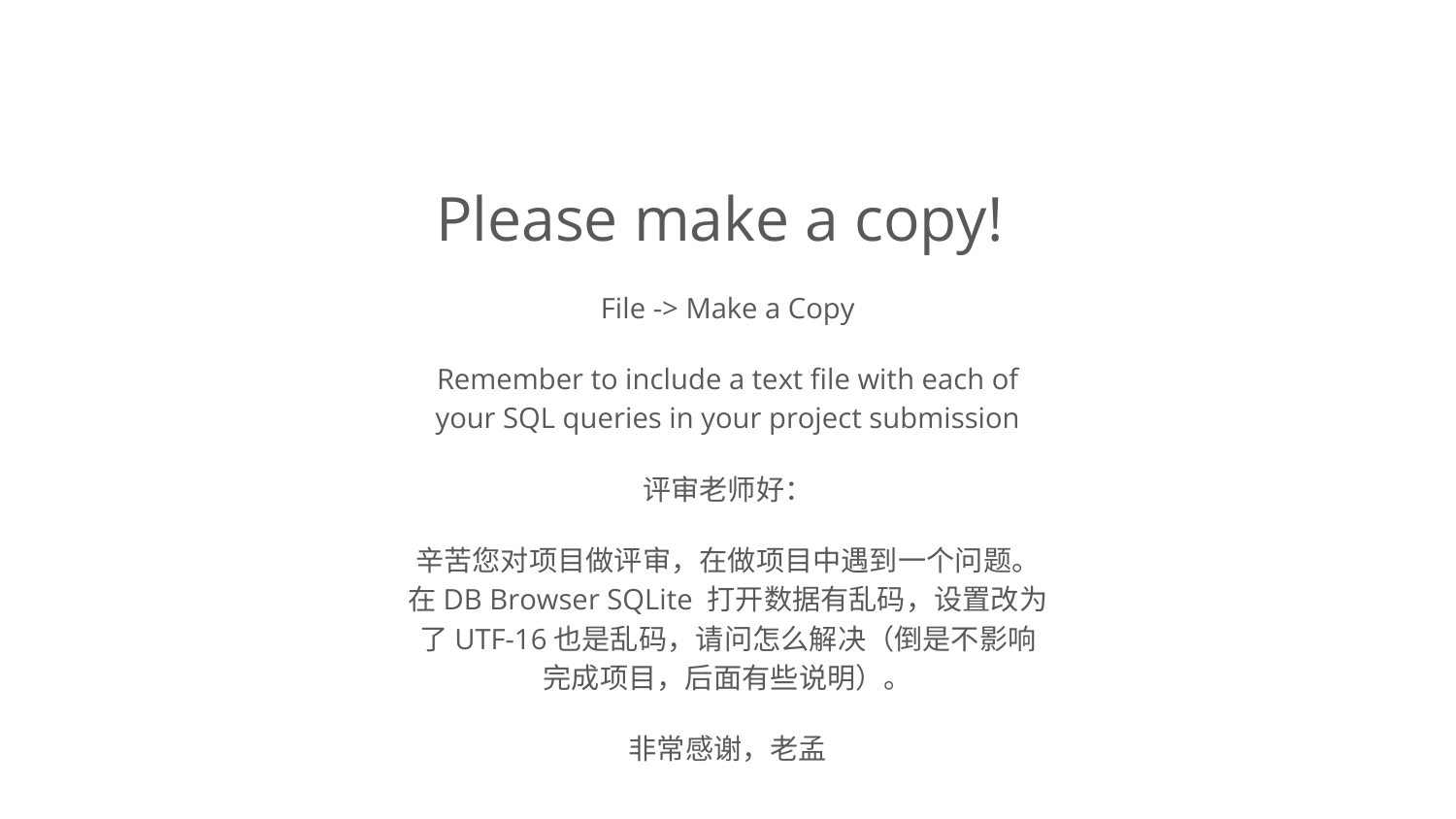

Please make a copy!
File -> Make a Copy
Remember to include a text file with each of your SQL queries in your project submission
评审老师好：
辛苦您对项目做评审，在做项目中遇到一个问题。在DB Browser SQLite 打开数据有乱码，设置改为了UTF-16也是乱码，请问怎么解决（倒是不影响完成项目，后面有些说明）。
非常感谢，老孟